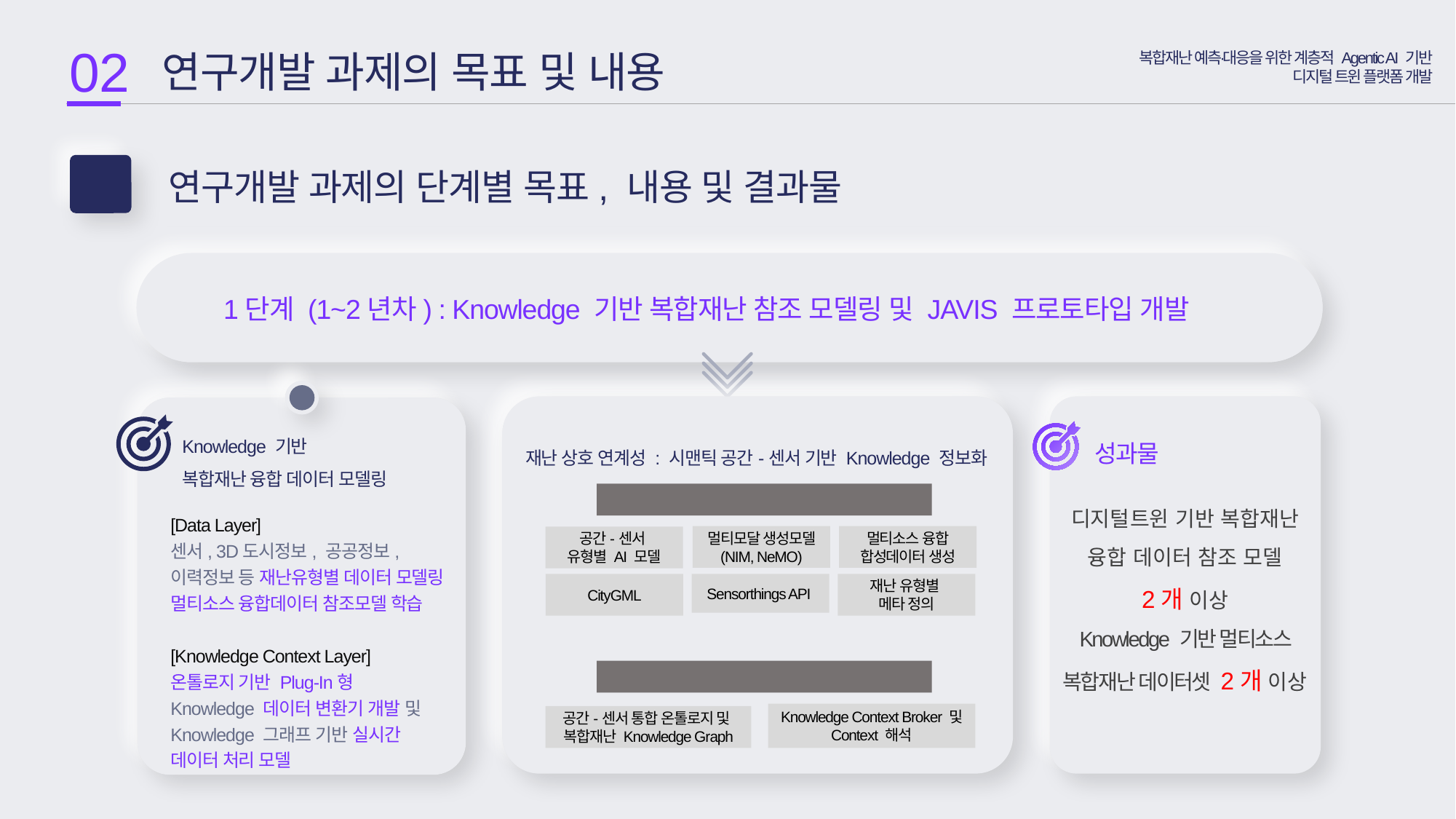

02
 연구개발 과제의 목표 및 내용
복합재난 예측∙대응을 위한 계층적 Agentic AI 기반
디지털 트윈 플랫폼 개발

연구개발 과제의 단계별 목표, 내용 및 결과물
2-3

1단계 (1~2년차) : Knowledge 기반 복합재난 참조 모델링 및 JAVIS 프로토타입 개발

1

Knowledge 기반
복합재난 융합 데이터 모델링
재난 상호 연계성 : 시맨틱 공간-센서 기반 Knowledge 정보화
성과물
[복합재난 공간-센서 데이터 모델링]
디지털트윈 기반 복합재난 융합 데이터 참조 모델
2개 이상
Knowledge 기반 멀티소스 복합재난 데이터셋 2개 이상
[Data Layer]
센서, 3D도시정보, 공공정보, 이력정보 등 재난유형별 데이터 모델링
멀티소스 융합데이터 참조모델 학습

[Knowledge Context Layer]
온톨로지 기반 Plug-In형 Knowledge 데이터 변환기 개발 및 Knowledge 그래프 기반 실시간 데이터 처리 모델
멀티모달 생성모델 (NIM, NeMO)
멀티소스 융합
합성데이터 생성
공간-센서
유형별 AI 모델
CityGML
재난 유형별
메타 정의
Sensorthings API
[복합재난 공간-센서 Knowledge 정보화]
Knowledge Context Broker 및 Context 해석
공간-센서 통합 온톨로지 및
복합재난 Knowledge Graph